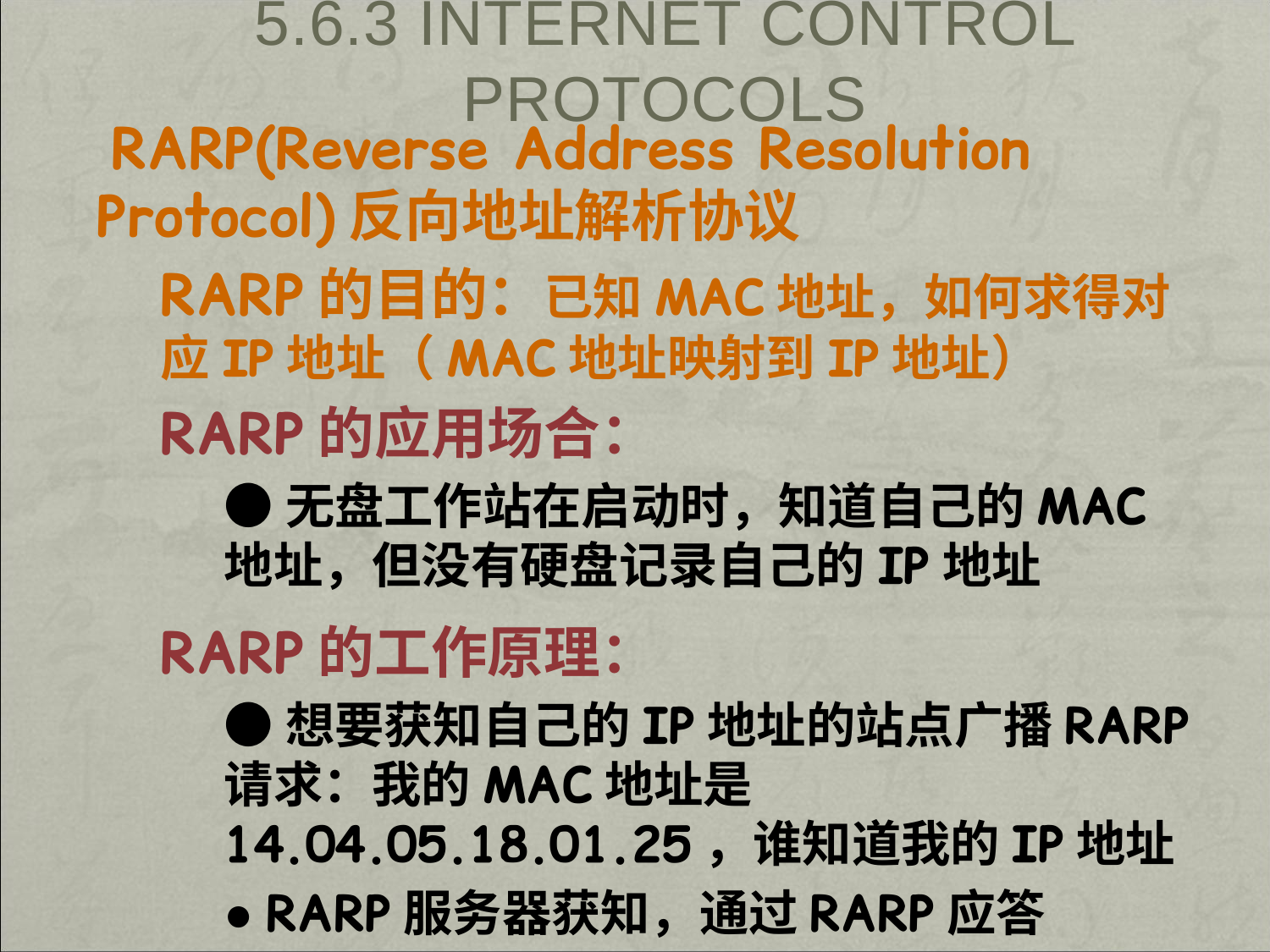

# 5.6.3 Internet Control Protocols
 RARP(Reverse Address Resolution Protocol)反向地址解析协议
RARP的目的：已知MAC地址，如何求得对应IP地址（MAC地址映射到IP地址）
RARP的应用场合：
●无盘工作站在启动时，知道自己的MAC地址，但没有硬盘记录自己的IP地址
RARP的工作原理：
●想要获知自己的IP地址的站点广播RARP请求：我的MAC地址是14.04.05.18.01.25，谁知道我的IP地址
● RARP服务器获知，通过RARP应答
114